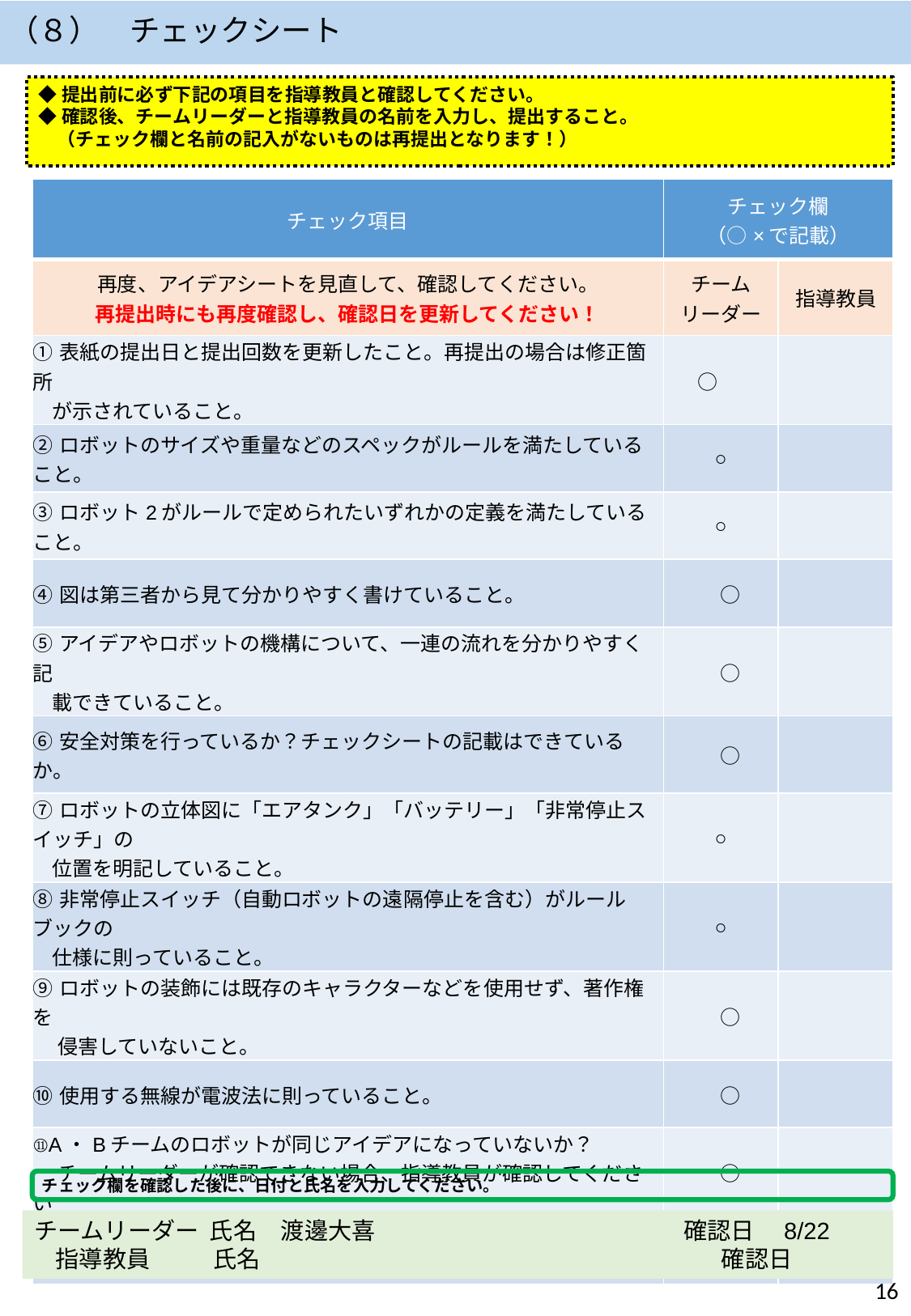

（８）　チェックシート
◆提出前に必ず下記の項目を指導教員と確認してください。
◆確認後、チームリーダーと指導教員の名前を入力し、提出すること。
　（チェック欄と名前の記入がないものは再提出となります！）
| チェック項目 | チェック欄 （○×で記載） |  |
| --- | --- | --- |
| 再度、アイデアシートを見直して、確認してください。 再提出時にも再度確認し、確認日を更新してください！ | チーム リーダー | 指導教員 |
| ①表紙の提出日と提出回数を更新したこと。再提出の場合は修正箇所 が示されていること。 | ○ |  |
| ②ロボットのサイズや重量などのスペックがルールを満たしていること。 | ○ |  |
| ③ロボット2がルールで定められたいずれかの定義を満たしていること。 | ○ |  |
| ④図は第三者から見て分かりやすく書けていること。 | ○ |  |
| ⑤アイデアやロボットの機構について、一連の流れを分かりやすく記 載できていること。 | ○ |  |
| ⑥安全対策を行っているか？チェックシートの記載はできているか。 | ○ |  |
| ⑦ロボットの立体図に「エアタンク」「バッテリー」「非常停止スイッチ」の 位置を明記していること。 | ○ |  |
| ⑧非常停止スイッチ（自動ロボットの遠隔停止を含む）がルールブックの 仕様に則っていること。 | ○ |  |
| ⑨ロボットの装飾には既存のキャラクターなどを使用せず、著作権を 　 侵害していないこと。 | ○ |  |
| ⑩使用する無線が電波法に則っていること。 | ○ |  |
| ⑪A・Bチームのロボットが同じアイデアになっていないか？ 　 チームリーダーが確認できない場合、指導教員が確認してください | ○ |  |
| ⑫作成したスケジュールに無理がないか。 | ○ |  |
チェック欄を確認した後に、日付と氏名を入力してください。
チームリーダー  氏名　渡邊大喜　　　　　　　　　　　　　確認日　8/22
   指導教員　　   氏名　　　　　　　　　　　　　　　　　　　  確認日
16